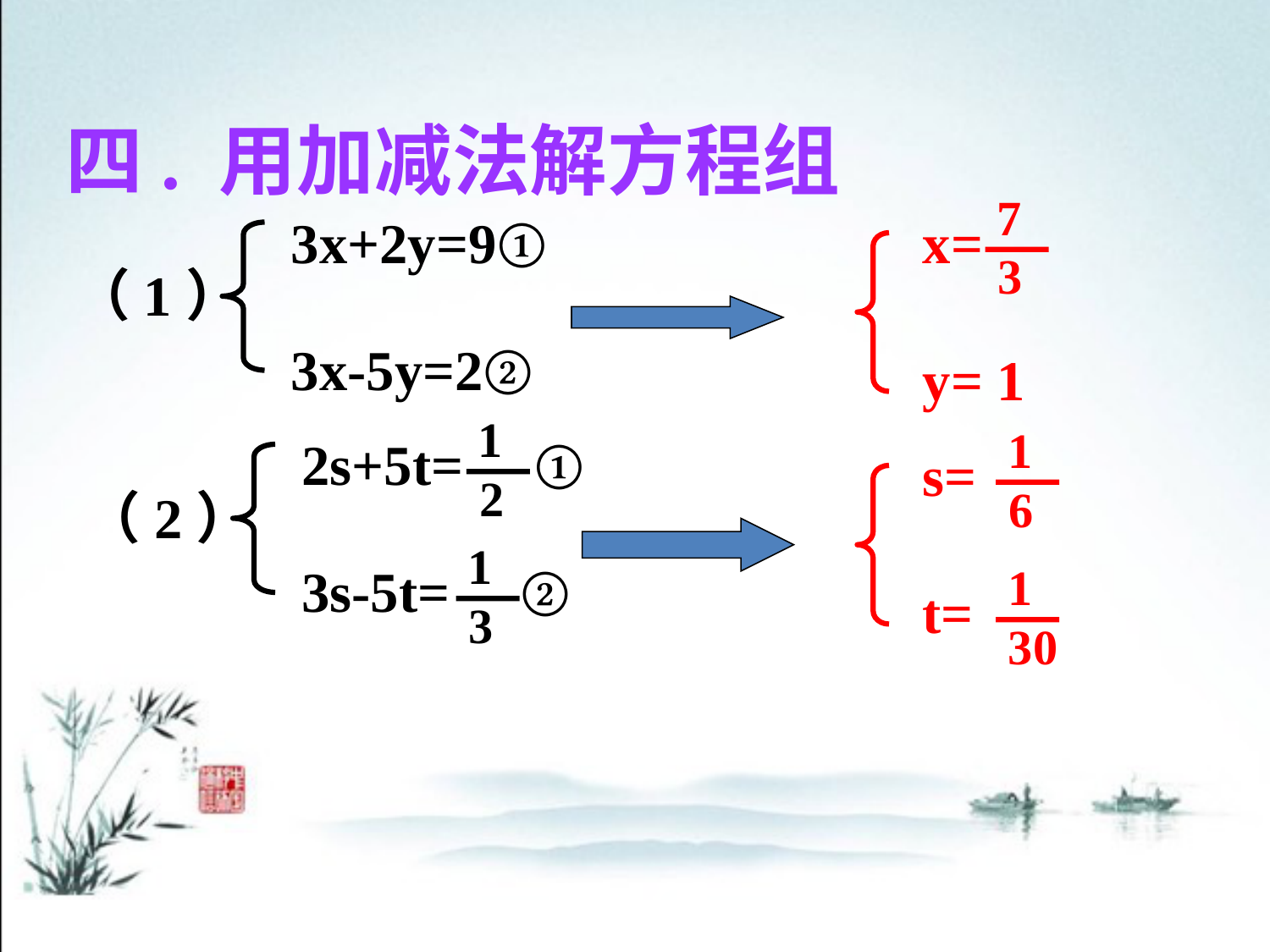

四. 用加减法解方程组
7
x=

3

y=
1

3x+2y=9①

（1）
3x-5y=2②
2s+5t=     ①

（2）
3s-5t=     ②
1
2

1
6

s=

1
30

t=

1
3